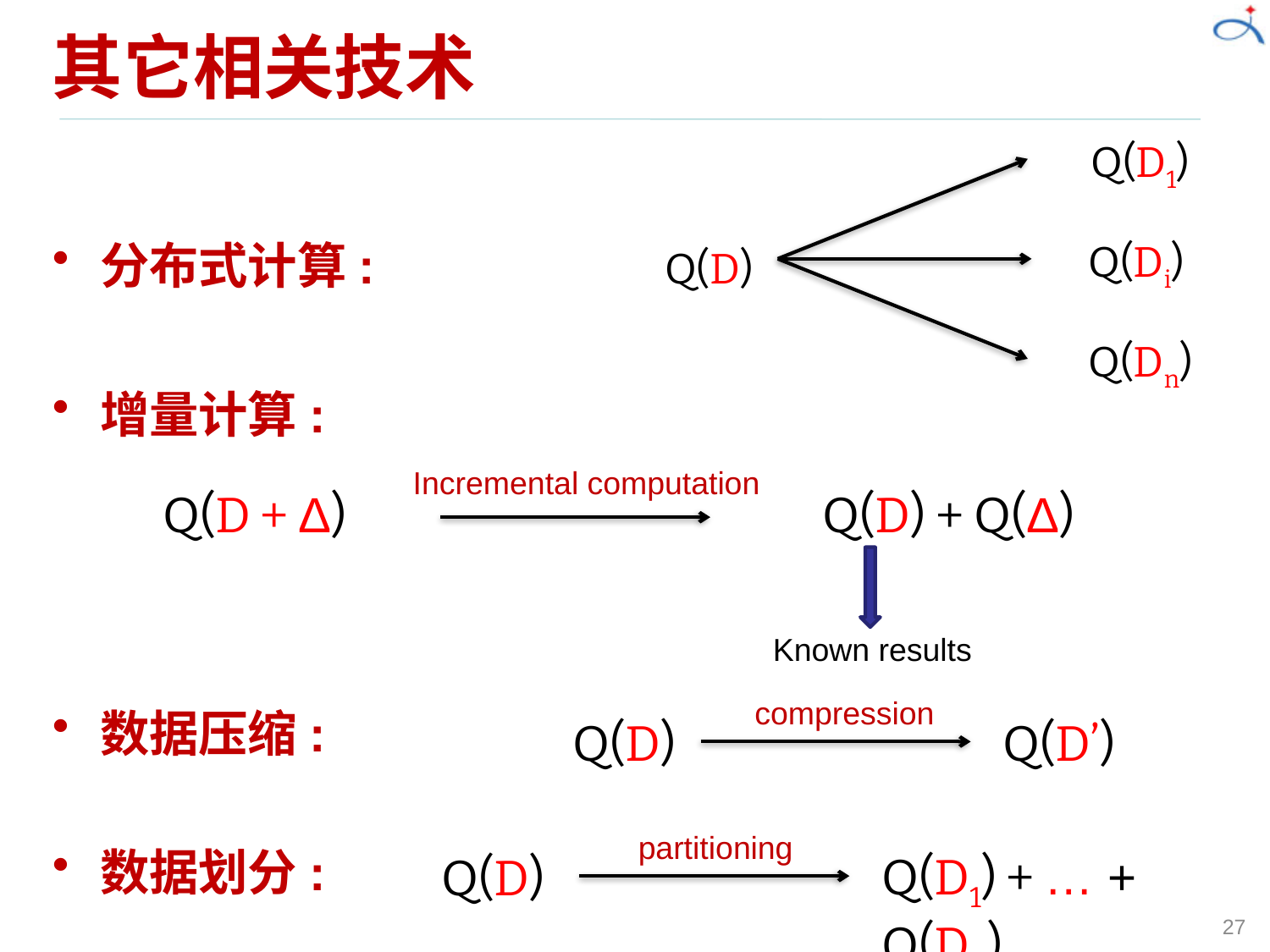

# 其它相关技术
Q(D1)
Q(Di)
Q(D)
Q(Dn)
分布式计算:

增量计算:
Incremental computation
Q(D + Δ)
Q(D) + Q(Δ)

Known results
compression
数据压缩:

Q(D)
Q(D’)
partitioning
数据划分:

Q(D)
Q(D1) + … + Q(Dn)
27